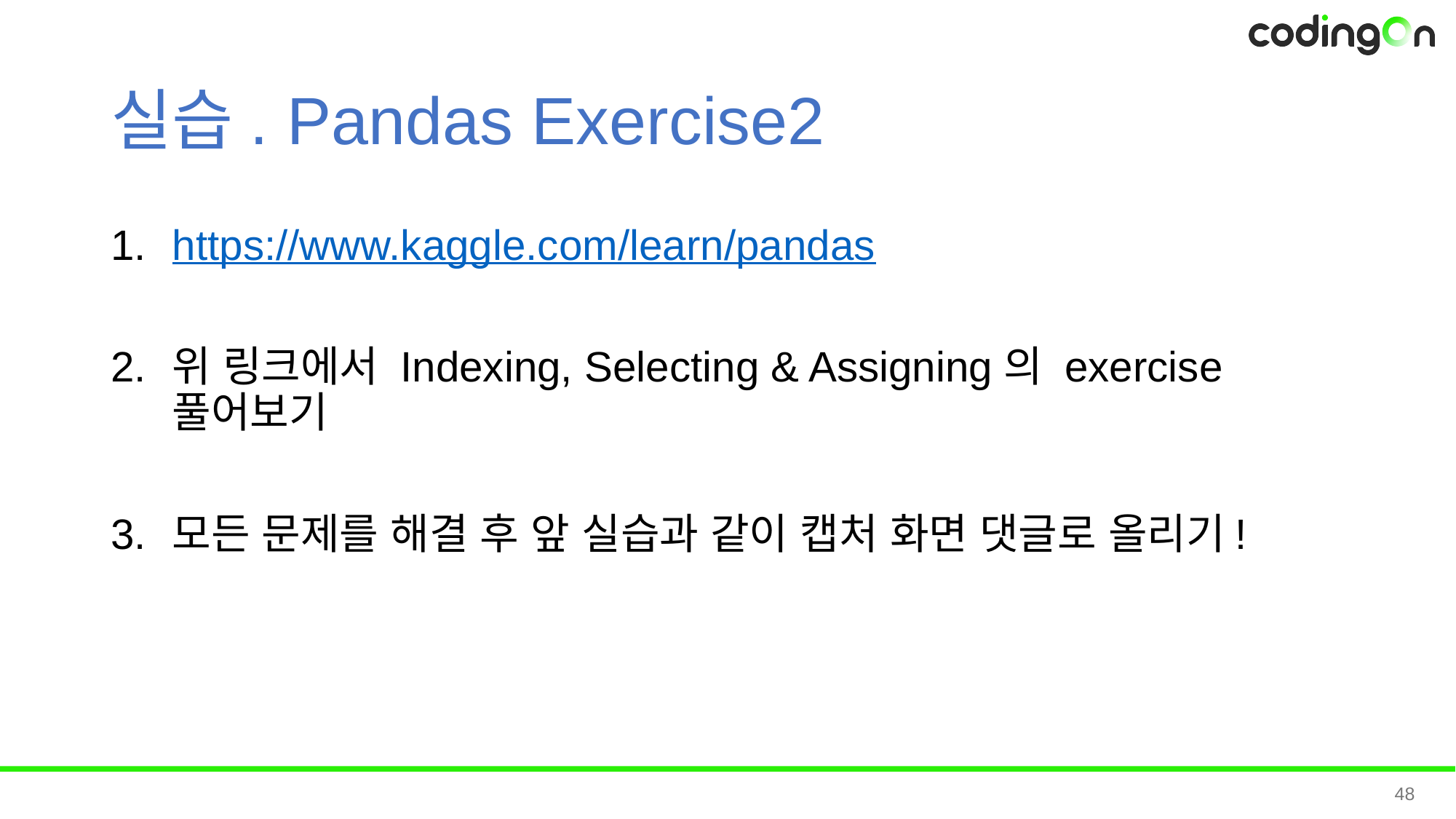

# 실습. Pandas Exercise2
https://www.kaggle.com/learn/pandas

위 링크에서 Indexing, Selecting & Assigning의 exercise 풀어보기

모든 문제를 해결 후 앞 실습과 같이 캡처 화면 댓글로 올리기!
48